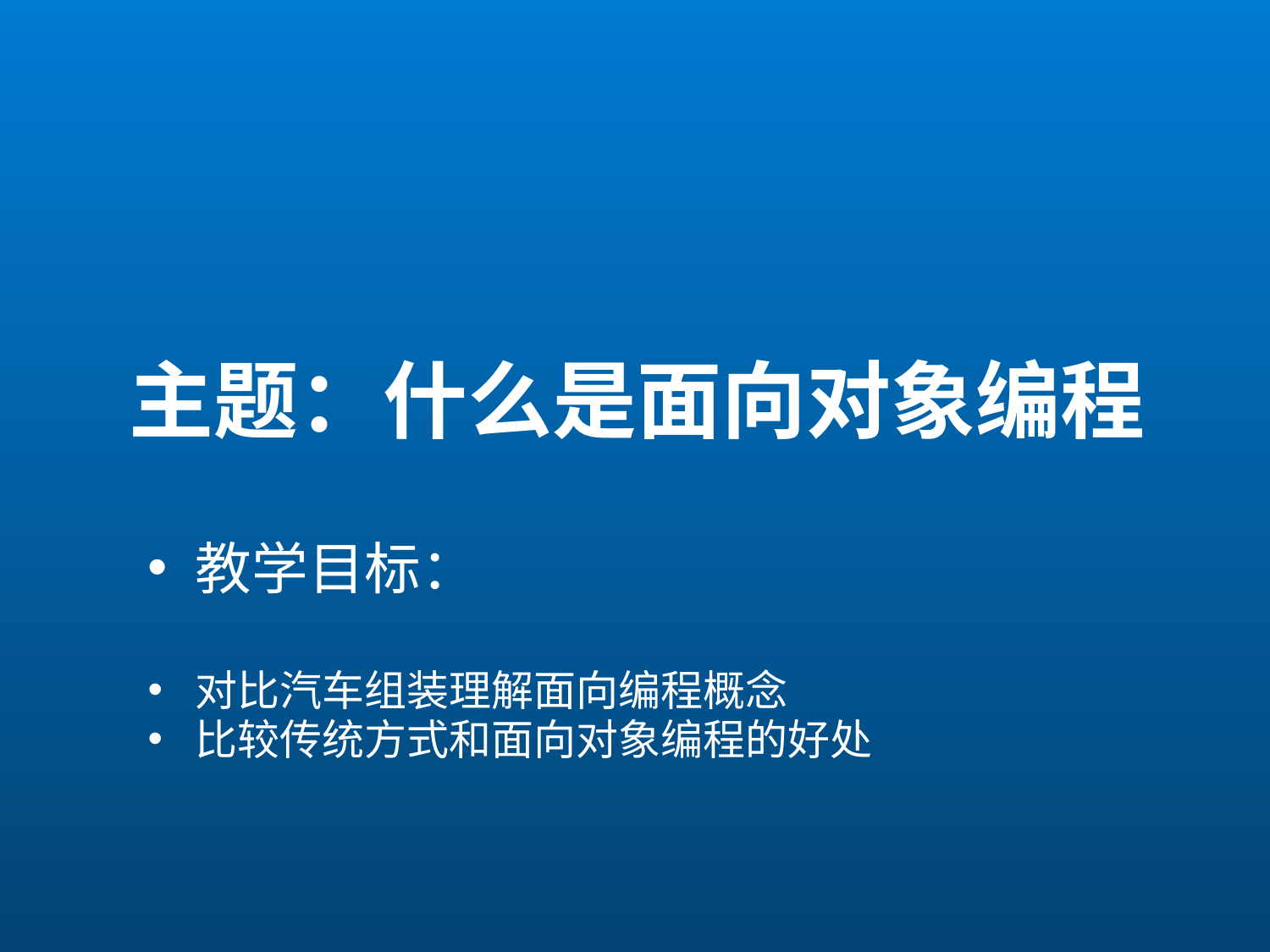

# 主题：什么是面向对象编程
教学目标：

对比汽车组装理解面向编程概念
比较传统方式和面向对象编程的好处